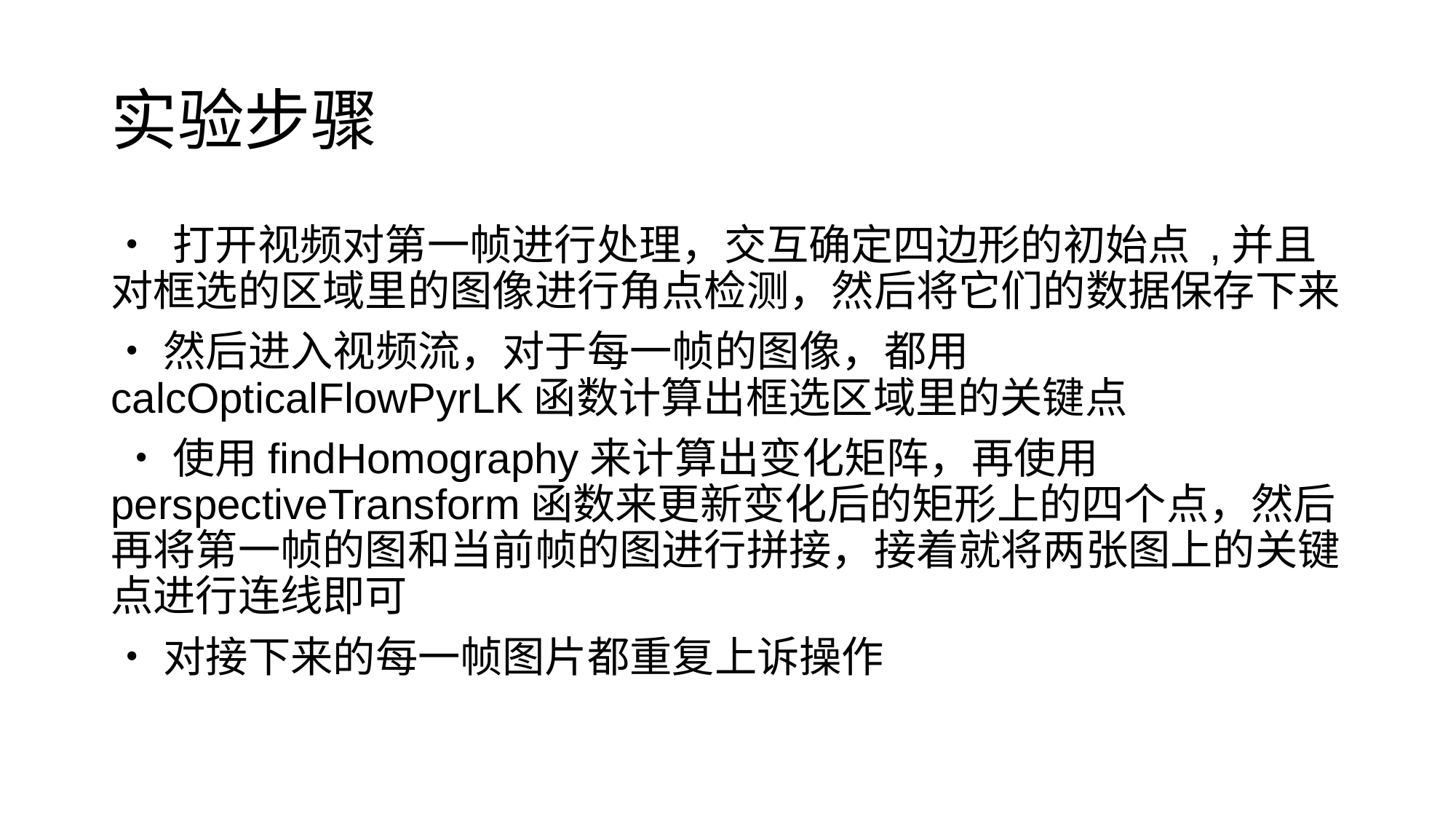

# 实验步骤
• 打开视频对第一帧进行处理，交互确定四边形的初始点 ,并且对框选的区域里的图像进行角点检测，然后将它们的数据保存下来
•然后进入视频流，对于每一帧的图像，都用calcOpticalFlowPyrLK函数计算出框选区域里的关键点
 •使用findHomography来计算出变化矩阵，再使用perspectiveTransform函数来更新变化后的矩形上的四个点，然后再将第一帧的图和当前帧的图进行拼接，接着就将两张图上的关键点进行连线即可
•对接下来的每一帧图片都重复上诉操作